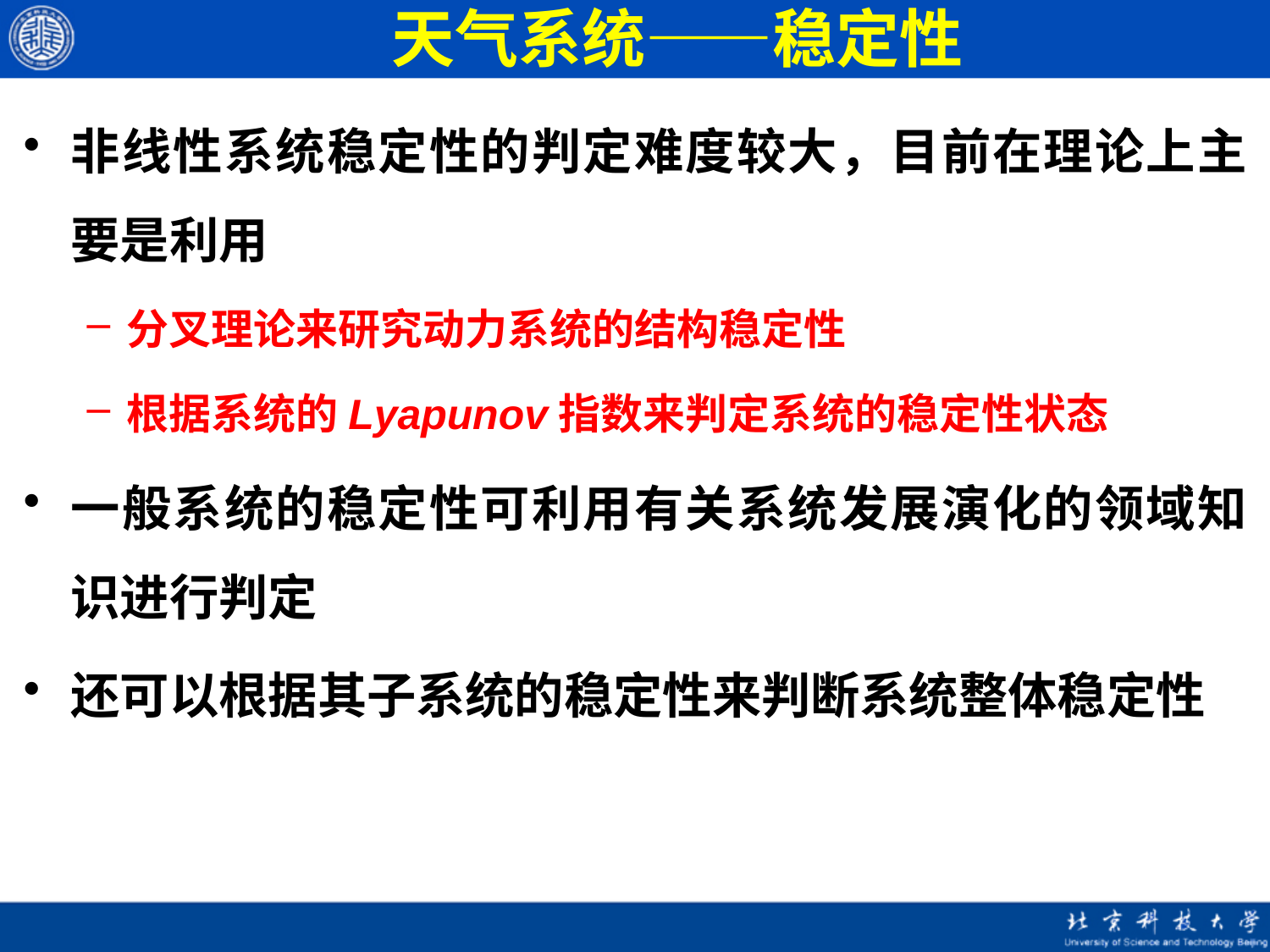

# 天气系统——稳定性
非线性系统稳定性的判定难度较大，目前在理论上主要是利用
分叉理论来研究动力系统的结构稳定性
根据系统的Lyapunov指数来判定系统的稳定性状态
一般系统的稳定性可利用有关系统发展演化的领域知识进行判定
还可以根据其子系统的稳定性来判断系统整体稳定性